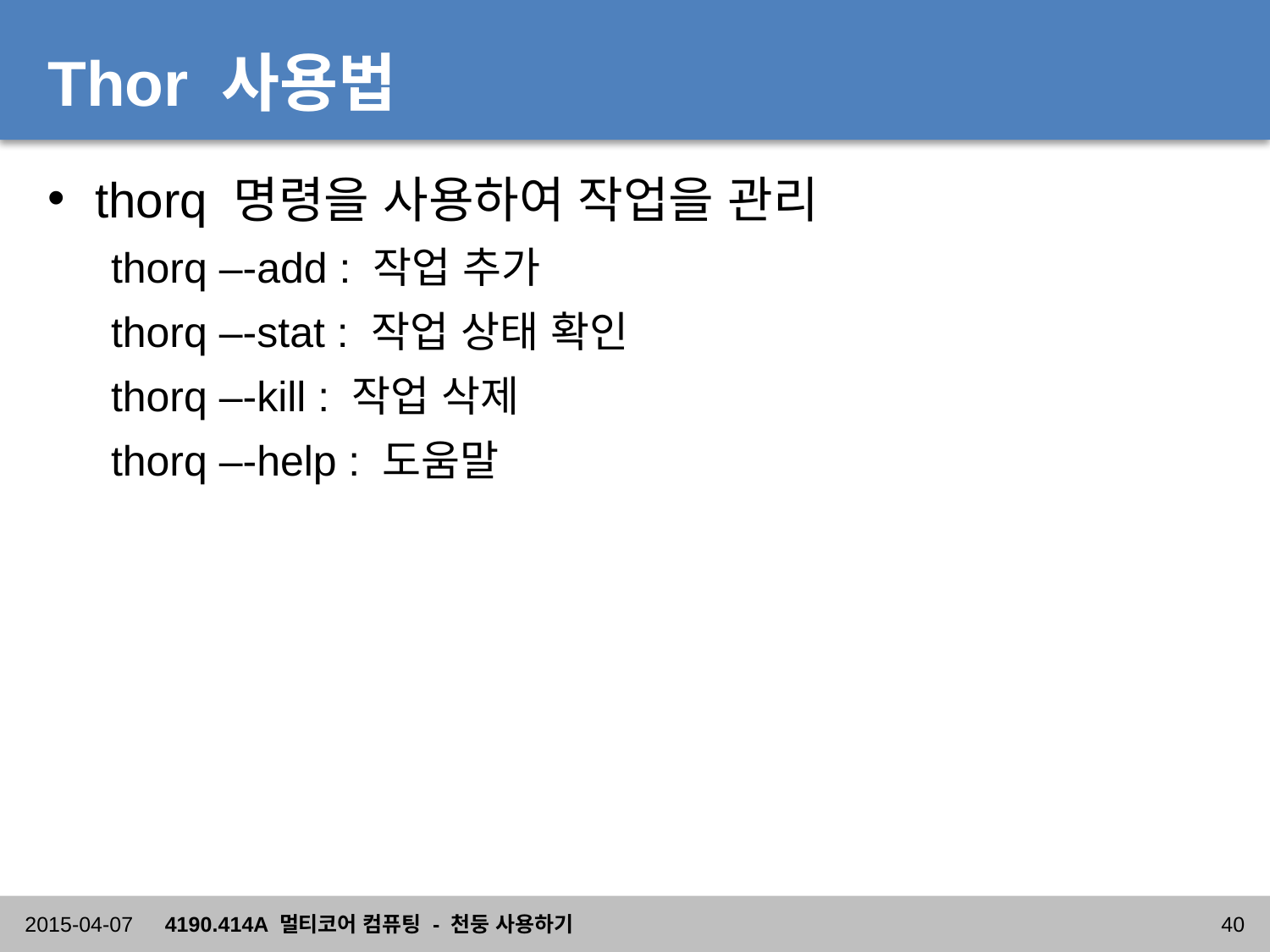

# Thor 사용법
thorq 명령을 사용하여 작업을 관리
thorq –-add : 작업 추가
thorq –-stat : 작업 상태 확인
thorq –-kill : 작업 삭제
thorq –-help : 도움말

2015-04-07
4190.414A 멀티코어 컴퓨팅 - 천둥 사용하기
40